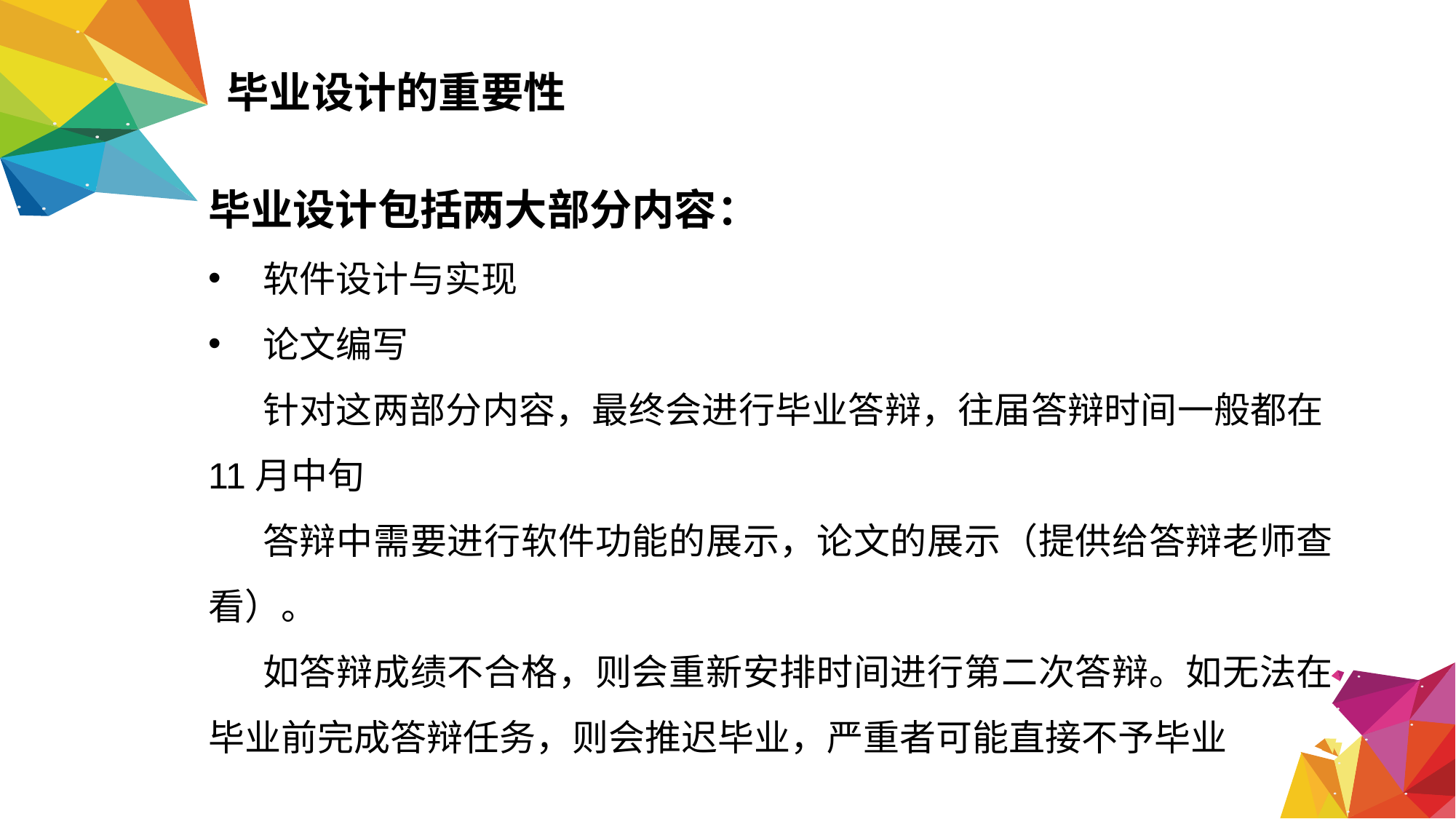

毕业设计的重要性
毕业设计包括两大部分内容：
软件设计与实现
论文编写
针对这两部分内容，最终会进行毕业答辩，往届答辩时间一般都在11月中旬
答辩中需要进行软件功能的展示，论文的展示（提供给答辩老师查看）。
如答辩成绩不合格，则会重新安排时间进行第二次答辩。如无法在毕业前完成答辩任务，则会推迟毕业，严重者可能直接不予毕业